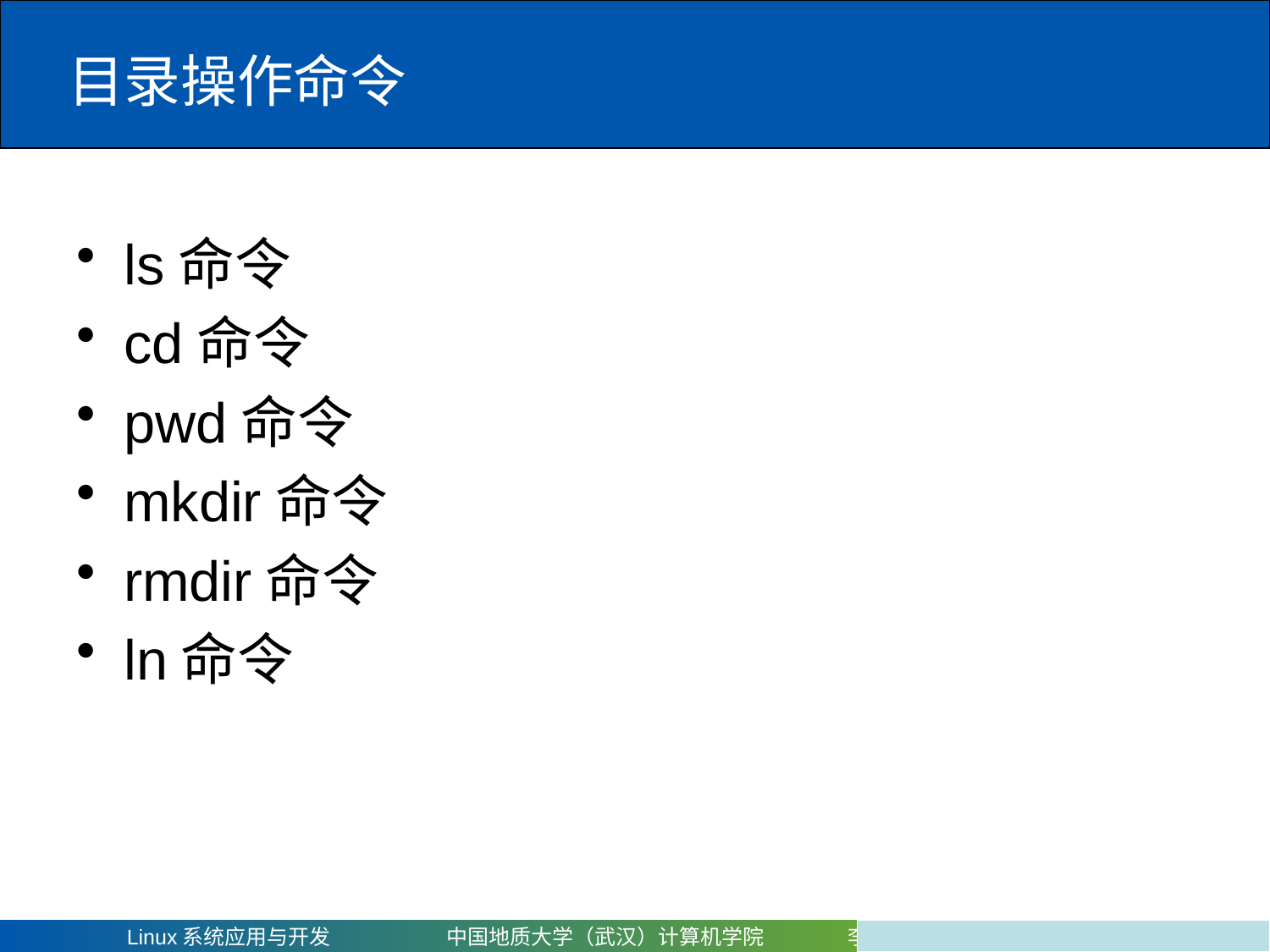

# 目录操作命令
ls命令
cd命令
pwd命令
mkdir命令
rmdir命令
ln命令